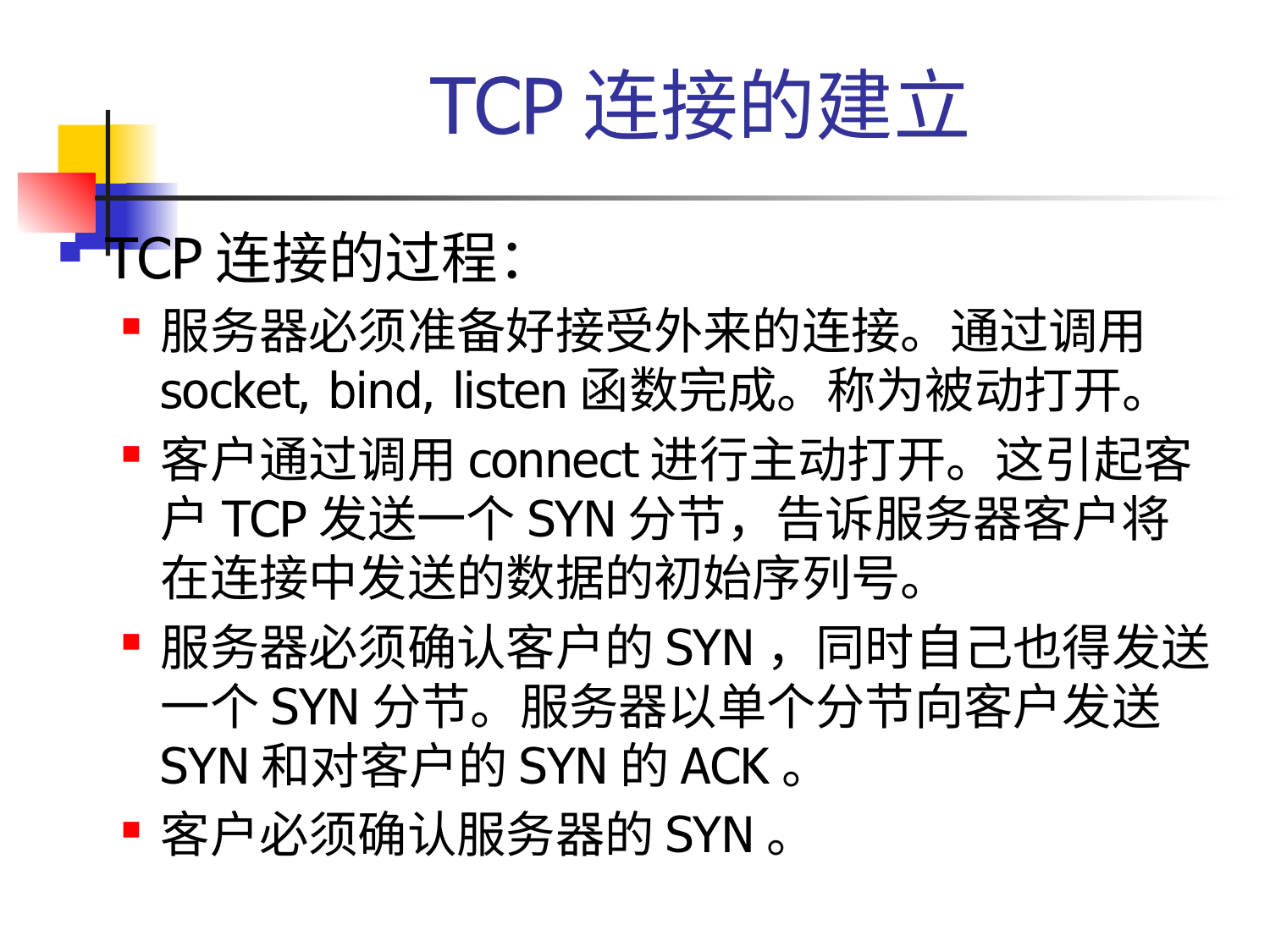

# TCP连接的建立
TCP连接的过程：
服务器必须准备好接受外来的连接。通过调用socket, bind, listen函数完成。称为被动打开。
客户通过调用connect进行主动打开。这引起客户TCP发送一个SYN分节，告诉服务器客户将在连接中发送的数据的初始序列号。
服务器必须确认客户的SYN，同时自己也得发送一个SYN分节。服务器以单个分节向客户发送SYN和对客户的SYN的ACK。
客户必须确认服务器的SYN。